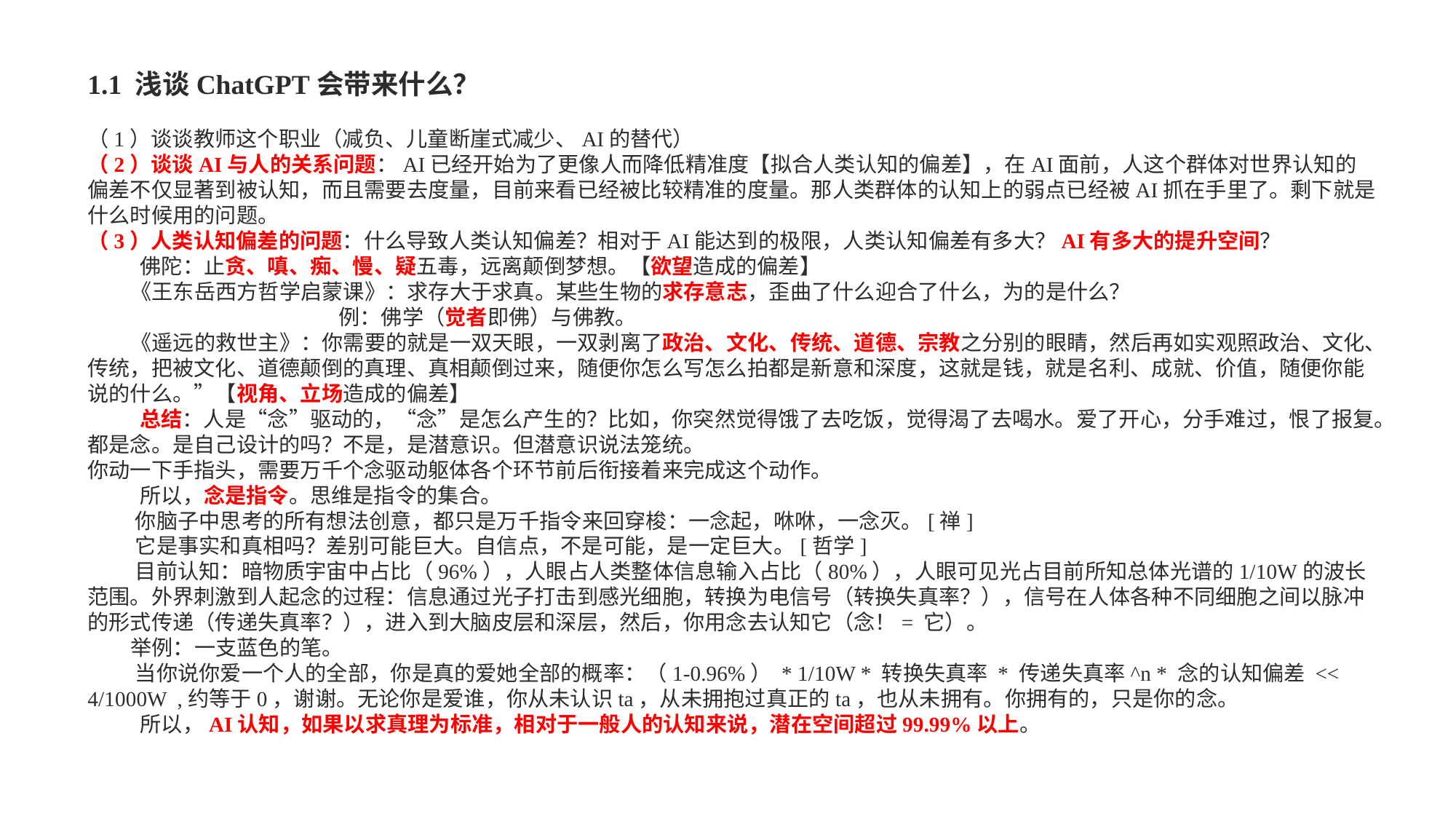

1.1 浅谈ChatGPT会带来什么？

（1）谈谈教师这个职业（减负、儿童断崖式减少、AI的替代）
（2）谈谈AI与人的关系问题：AI已经开始为了更像人而降低精准度【拟合人类认知的偏差】，在AI面前，人这个群体对世界认知的偏差不仅显著到被认知，而且需要去度量，目前来看已经被比较精准的度量。那人类群体的认知上的弱点已经被AI抓在手里了。剩下就是什么时候用的问题。
（3）人类认知偏差的问题：什么导致人类认知偏差？相对于AI能达到的极限，人类认知偏差有多大？AI有多大的提升空间？
          佛陀：止贪、嗔、痴、慢、疑五毒，远离颠倒梦想。【欲望造成的偏差】
        《王东岳西方哲学启蒙课》：求存大于求真。某些生物的求存意志，歪曲了什么迎合了什么，为的是什么？
                                                    例：佛学（觉者即佛）与佛教。
        《遥远的救世主》：你需要的就是一双天眼，一双剥离了政治、文化、传统、道德、宗教之分别的眼睛，然后再如实观照政治、文化、传统，把被文化、道德颠倒的真理、真相颠倒过来，随便你怎么写怎么拍都是新意和深度，这就是钱，就是名利、成就、价值，随便你能说的什么。”【视角、立场造成的偏差】
          总结：人是“念”驱动的，“念”是怎么产生的？比如，你突然觉得饿了去吃饭，觉得渴了去喝水。爱了开心，分手难过，恨了报复。都是念。是自己设计的吗？不是，是潜意识。但潜意识说法笼统。
你动一下手指头，需要万千个念驱动躯体各个环节前后衔接着来完成这个动作。
          所以，念是指令。思维是指令的集合。
         你脑子中思考的所有想法创意，都只是万千指令来回穿梭：一念起，咻咻，一念灭。[禅]
         它是事实和真相吗？差别可能巨大。自信点，不是可能，是一定巨大。[哲学]
         目前认知：暗物质宇宙中占比（96%），人眼占人类整体信息输入占比（80%），人眼可见光占目前所知总体光谱的1/10W的波长范围。外界刺激到人起念的过程：信息通过光子打击到感光细胞，转换为电信号（转换失真率？），信号在人体各种不同细胞之间以脉冲的形式传递（传递失真率？），进入到大脑皮层和深层，然后，你用念去认知它（念！= 它）。
        举例：一支蓝色的笔。
         当你说你爱一个人的全部，你是真的爱她全部的概率：（1-0.96%） * 1/10W * 转换失真率 * 传递失真率^n * 念的认知偏差 << 4/1000W  ,约等于0，谢谢。无论你是爱谁，你从未认识ta，从未拥抱过真正的ta，也从未拥有。你拥有的，只是你的念。
          所以，AI认知，如果以求真理为标准，相对于一般人的认知来说，潜在空间超过99.99%以上。